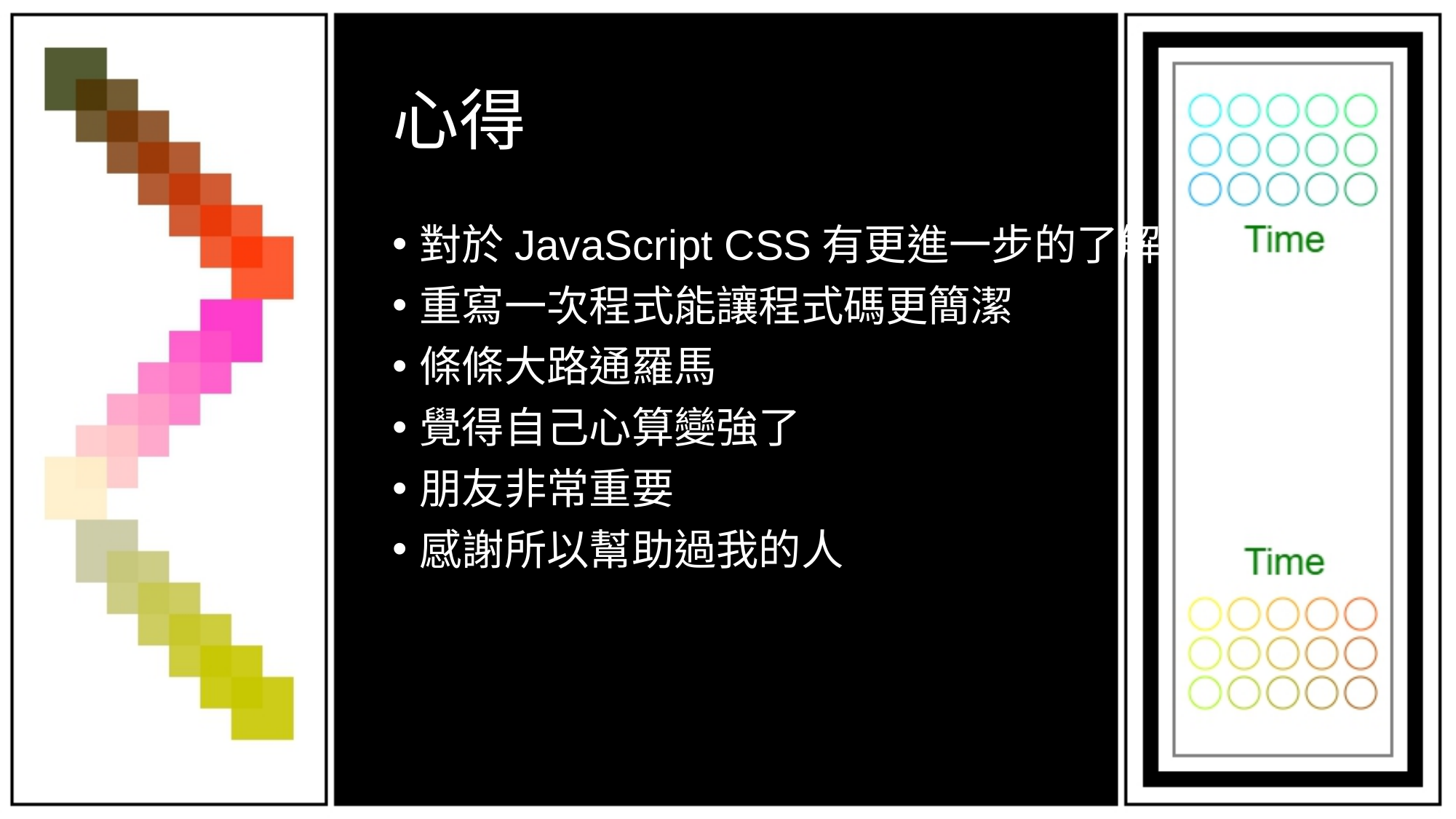

# 心得

對於JavaScript CSS有更進一步的了解
重寫一次程式能讓程式碼更簡潔
條條大路通羅馬
覺得自己心算變強了
朋友非常重要
感謝所以幫助過我的人